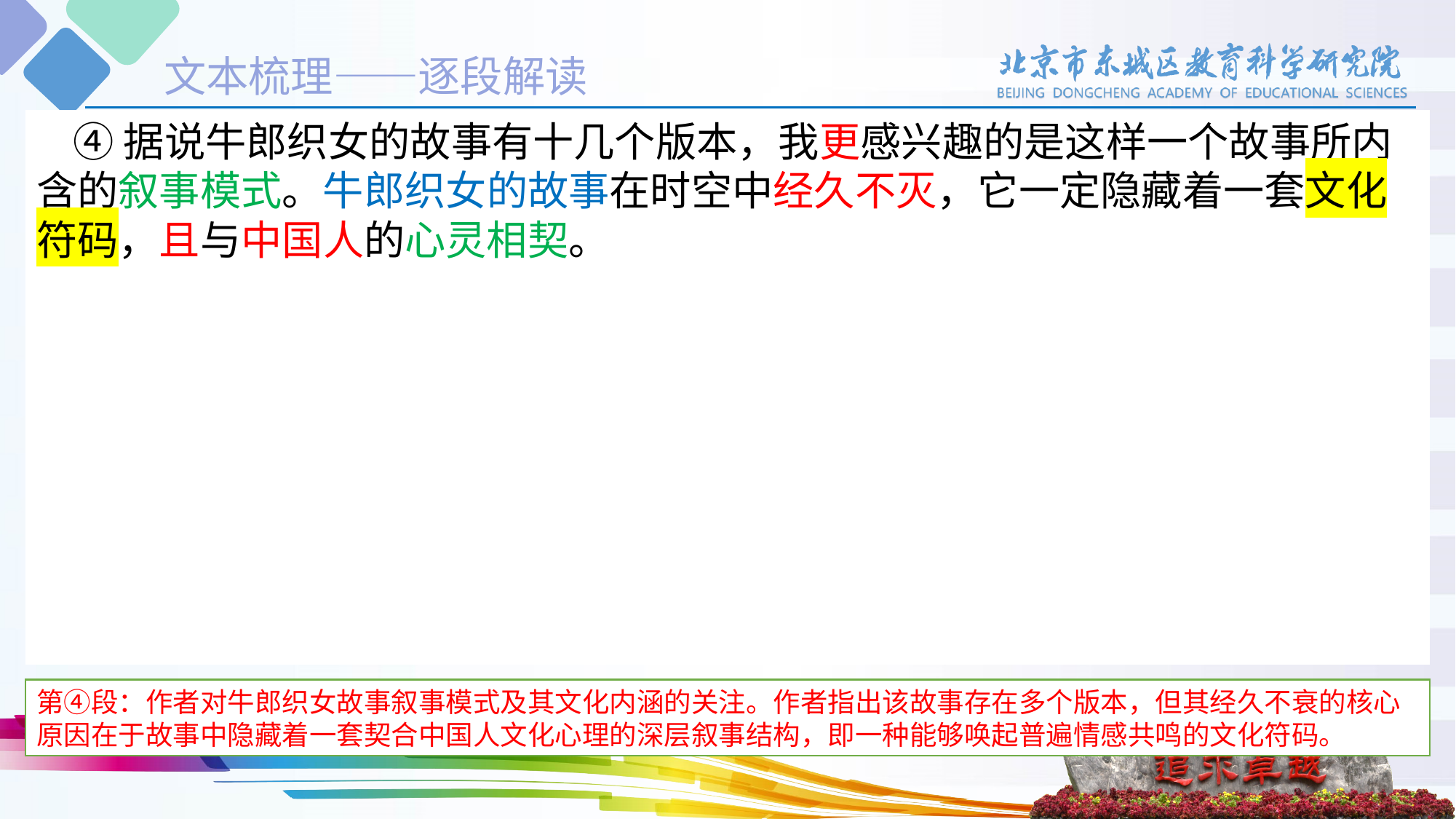

文本梳理——逐段解读
    ④据说牛郎织女的故事有十几个版本，我更感兴趣的是这样一个故事所内含的叙事模式。牛郎织女的故事在时空中经久不灭，它一定隐藏着一套文化符码，且与中国人的心灵相契。
第④段：作者对牛郎织女故事叙事模式及其文化内涵的关注。作者指出该故事存在多个版本，但其经久不衰的核心原因在于故事中隐藏着一套契合中国人文化心理的深层叙事结构，即一种能够唤起普遍情感共鸣的文化符码。